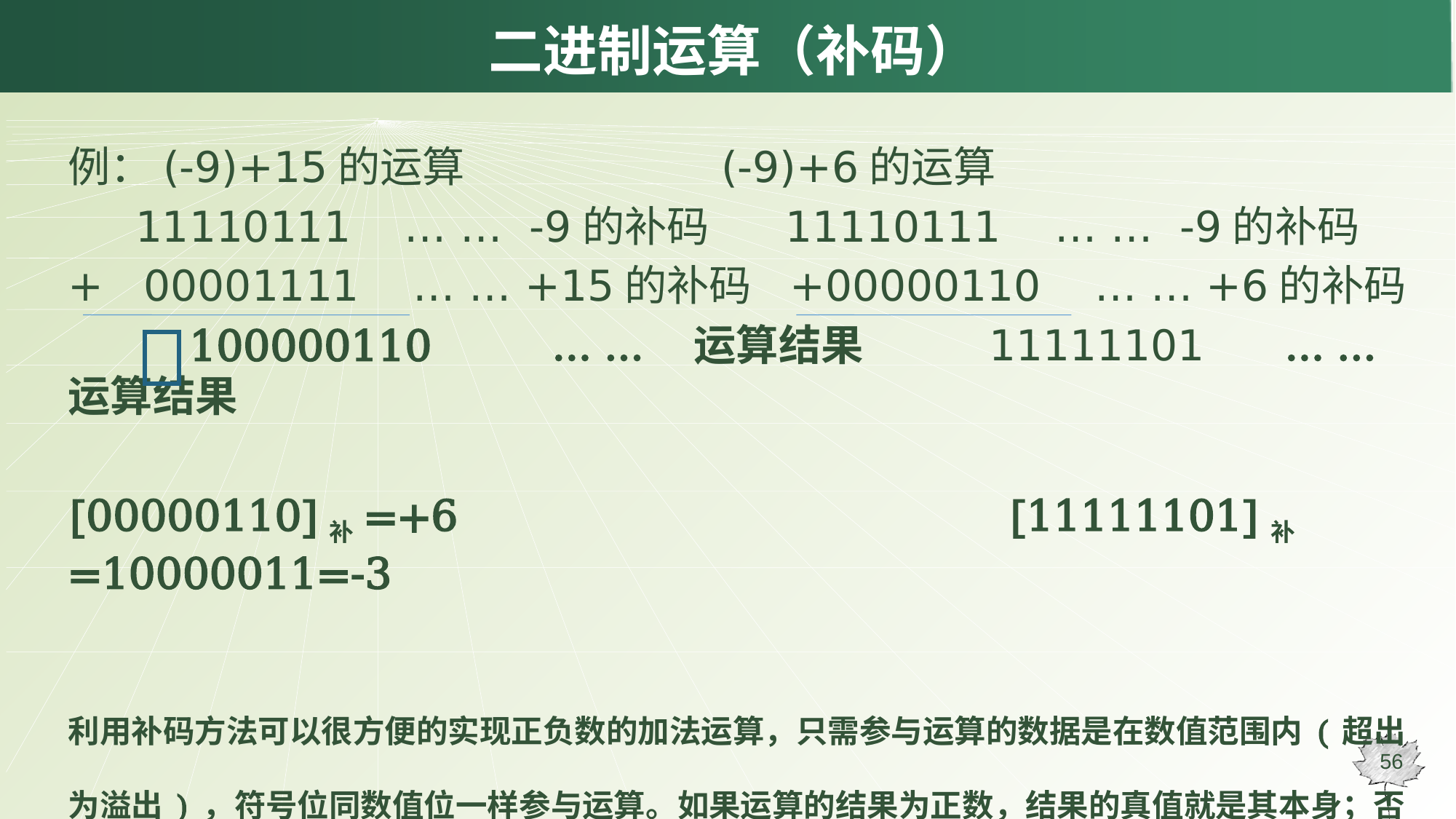

# 二进制运算（补码）
例：(-9)+15的运算                          (-9)+6的运算
     11110111    … …  -9的补码       11110111    … …  -9的补码
+   00001111    … … +15的补码   +00000110    … … +6的补码
         100000110         … …   运算结果            11111101      … …   运算结果

[00000110]补=+6                                         [11111101]补=10000011=-3

利用补码方法可以很方便的实现正负数的加法运算，只需参与运算的数据是在数值范围内(超出为溢出)，符号位同数值位一样参与运算。如果运算的结果为正数，结果的真值就是其本身；否则，就对结果再次求补即可得到其真值。最高的进位则丢弃

56